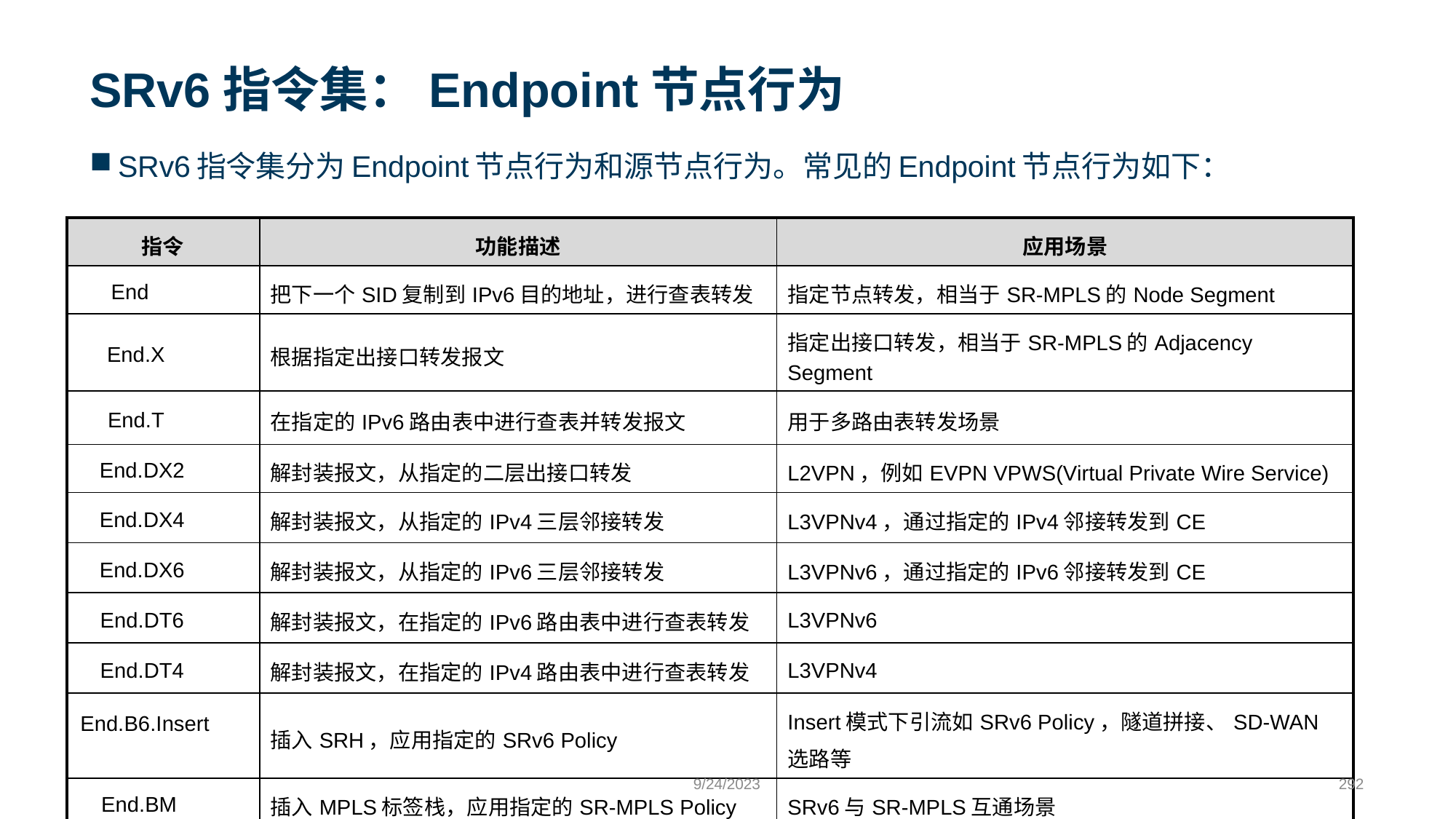

# SRv6指令集：Endpoint节点行为
SRv6指令集分为Endpoint节点行为和源节点行为。常见的Endpoint节点行为如下：
| 指令 | 功能描述 | 应用场景 |
| --- | --- | --- |
| End | 把下一个SID复制到IPv6目的地址，进行查表转发 | 指定节点转发，相当于SR-MPLS的Node Segment |
| End.X | 根据指定出接口转发报文 | 指定出接口转发，相当于SR-MPLS的Adjacency Segment |
| End.T | 在指定的IPv6路由表中进行查表并转发报文 | 用于多路由表转发场景 |
| End.DX2 | 解封装报文，从指定的二层出接口转发 | L2VPN，例如EVPN VPWS(Virtual Private Wire Service) |
| End.DX4 | 解封装报文，从指定的IPv4三层邻接转发 | L3VPNv4，通过指定的IPv4邻接转发到CE |
| End.DX6 | 解封装报文，从指定的IPv6三层邻接转发 | L3VPNv6，通过指定的IPv6邻接转发到CE |
| End.DT6 | 解封装报文，在指定的IPv6路由表中进行查表转发 | L3VPNv6 |
| End.DT4 | 解封装报文，在指定的IPv4路由表中进行查表转发 | L3VPNv4 |
| End.B6.Insert | 插入SRH，应用指定的SRv6 Policy | Insert模式下引流如SRv6 Policy，隧道拼接、SD-WAN选路等 |
| End.BM | 插入MPLS标签栈，应用指定的SR-MPLS Policy | SRv6与SR-MPLS互通场景 |

9/24/2023
292